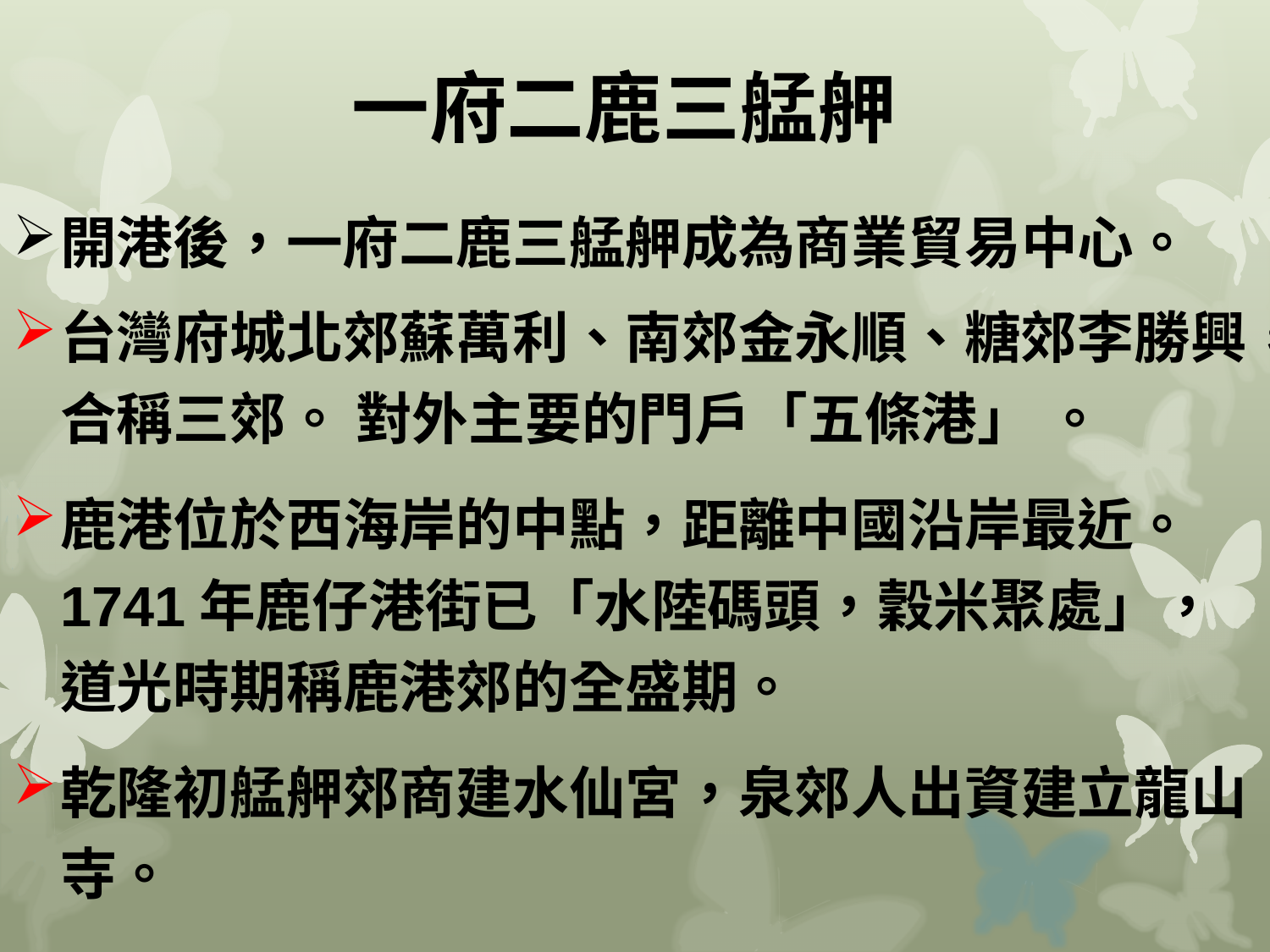

# 一府二鹿三艋舺
開港後，一府二鹿三艋舺成為商業貿易中心。
台灣府城北郊蘇萬利、南郊金永順、糖郊李勝興，合稱三郊。 對外主要的門戶「五條港」 。
鹿港位於西海岸的中點，距離中國沿岸最近。 1741年鹿仔港街已「水陸碼頭，穀米聚處」，道光時期稱鹿港郊的全盛期。
乾隆初艋舺郊商建水仙宮，泉郊人出資建立龍山寺。